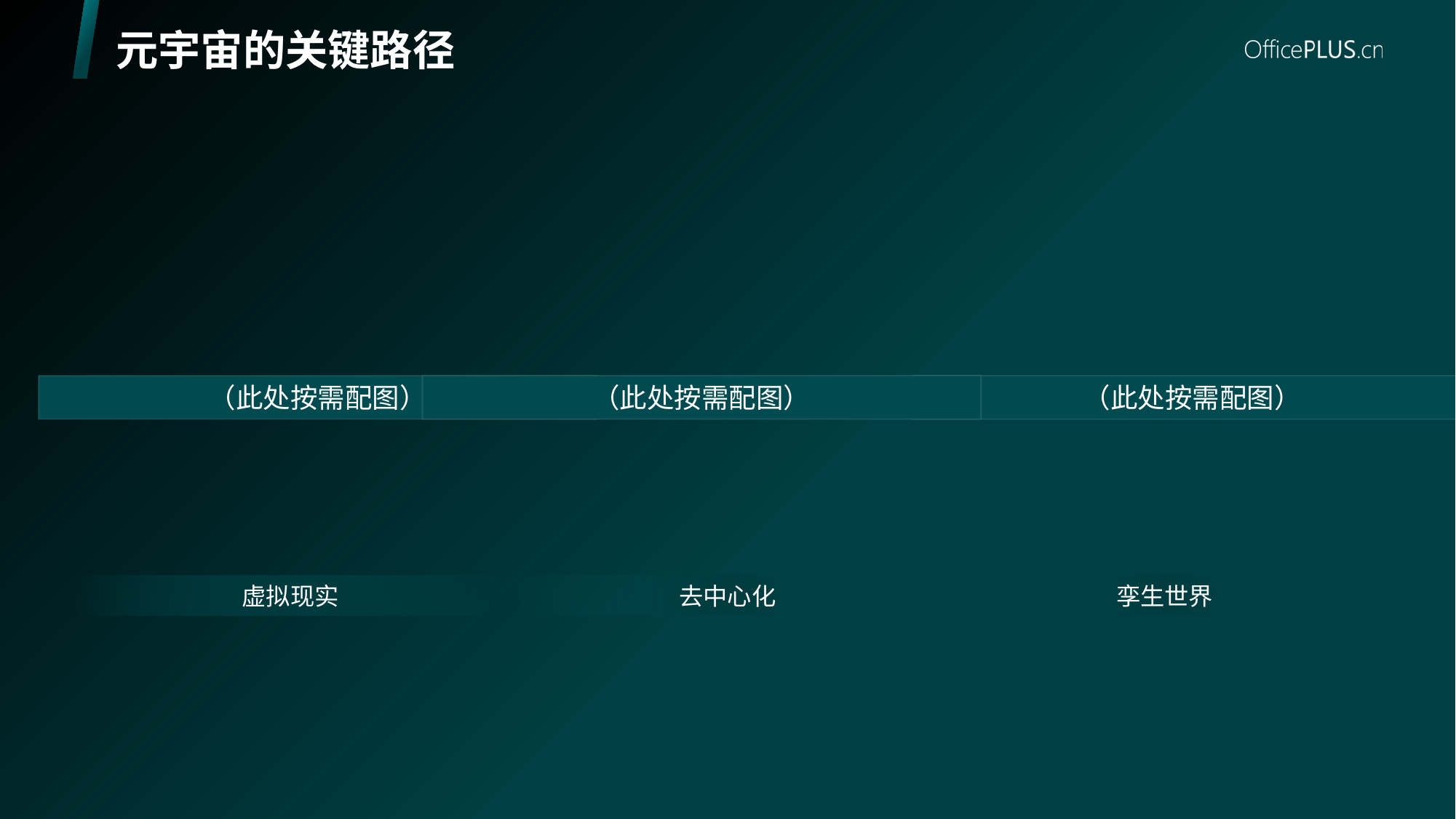

# 元宇宙的关键路径
（此处按需配图）
（此处按需配图）
（此处按需配图）
虚拟现实
去中心化
孪生世界